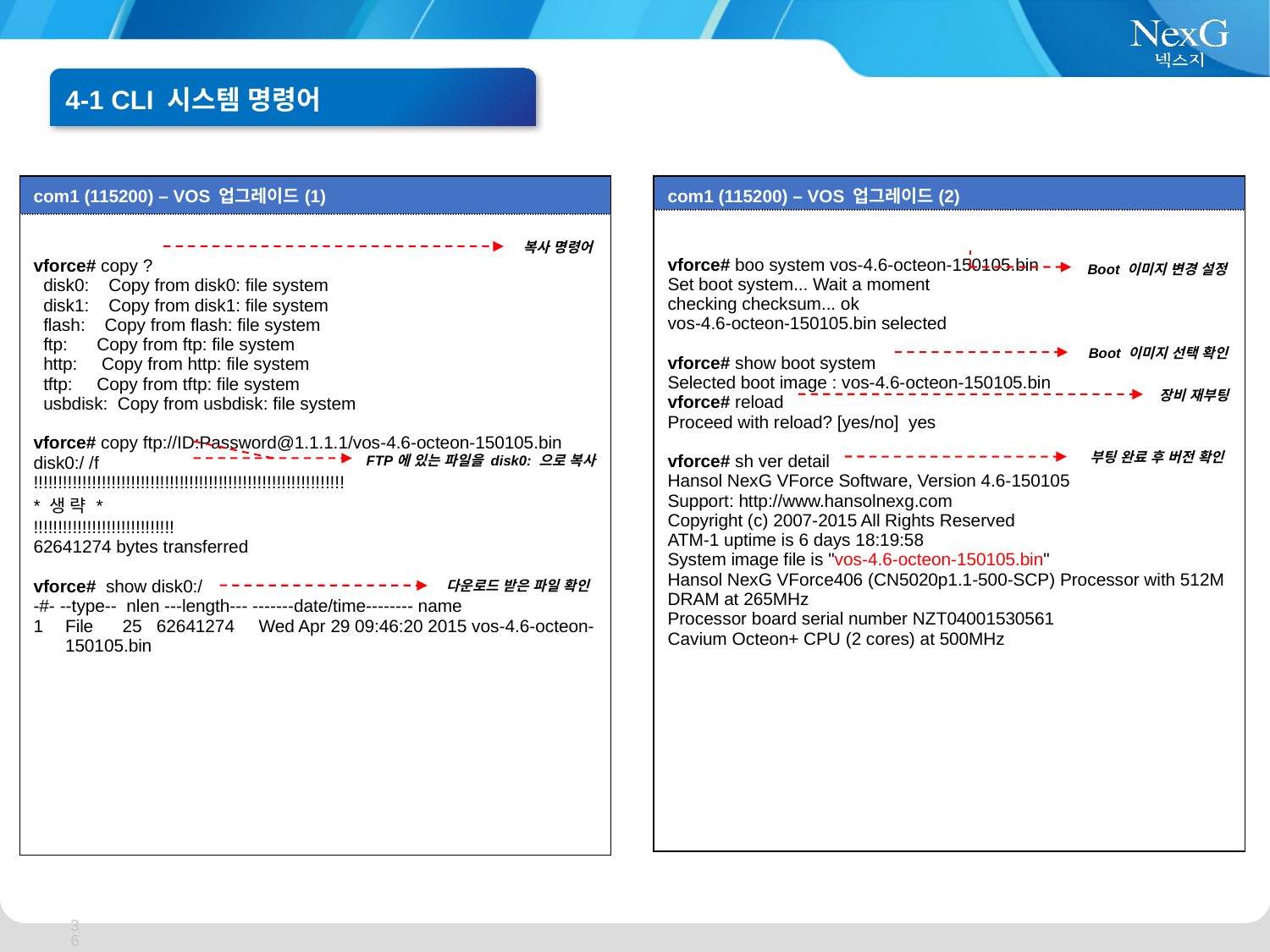

4-1 CLI 시스템 명령어
| com1 (115200) – VOS 업그레이드(1) |
| --- |
| vforce# copy ? disk0: Copy from disk0: file system disk1: Copy from disk1: file system flash: Copy from flash: file system ftp: Copy from ftp: file system http: Copy from http: file system tftp: Copy from tftp: file system usbdisk: Copy from usbdisk: file system vforce# copy ftp://ID:Password@1.1.1.1/vos-4.6-octeon-150105.bin disk0:/ /f !!!!!!!!!!!!!!!!!!!!!!!!!!!!!!!!!!!!!!!!!!!!!!!!!!!!!!!!!!!!!!!! \* 생 략 \* !!!!!!!!!!!!!!!!!!!!!!!!!!!!! 62641274 bytes transferred vforce# show disk0:/ -#- --type-- nlen ---length--- -------date/time-------- name File 25 62641274 Wed Apr 29 09:46:20 2015 vos-4.6-octeon-150105.bin |
| com1 (115200) – VOS 업그레이드(2) |
| --- |
| vforce# boo system vos-4.6-octeon-150105.bin Set boot system... Wait a moment checking checksum... ok vos-4.6-octeon-150105.bin selected vforce# show boot system Selected boot image : vos-4.6-octeon-150105.bin vforce# reload Proceed with reload? [yes/no] yes vforce# sh ver detail Hansol NexG VForce Software, Version 4.6-150105 Support: http://www.hansolnexg.com Copyright (c) 2007-2015 All Rights Reserved ATM-1 uptime is 6 days 18:19:58 System image file is "vos-4.6-octeon-150105.bin" Hansol NexG VForce406 (CN5020p1.1-500-SCP) Processor with 512M DRAM at 265MHz Processor board serial number NZT04001530561 Cavium Octeon+ CPU (2 cores) at 500MHz |
복사 명령어

Boot 이미지 변경 설정

Boot 이미지 선택 확인

장비 재부팅

부팅 완료 후 버전 확인
FTP에 있는 파일을 disk0: 으로 복사

다운로드 받은 파일 확인

36